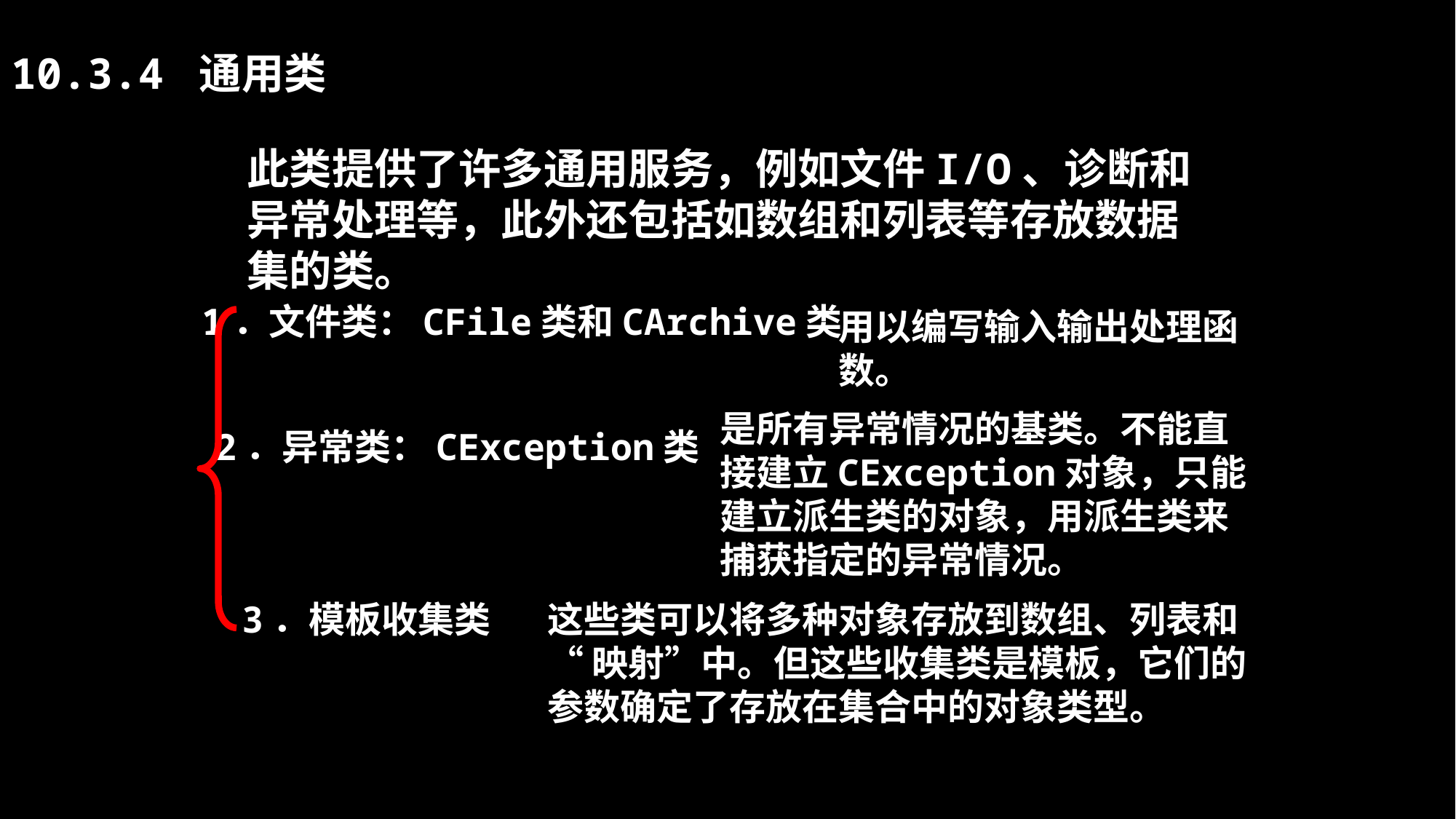

10.3.4 通用类

此类提供了许多通用服务，例如文件I/O、诊断和异常处理等，此外还包括如数组和列表等存放数据集的类。
1．文件类：CFile类和CArchive类
用以编写输入输出处理函数。

是所有异常情况的基类。不能直接建立CException对象，只能建立派生类的对象，用派生类来捕获指定的异常情况。
2．异常类：CException类
3．模板收集类
这些类可以将多种对象存放到数组、列表和“ 映射”中。但这些收集类是模板，它们的参数确定了存放在集合中的对象类型。
46